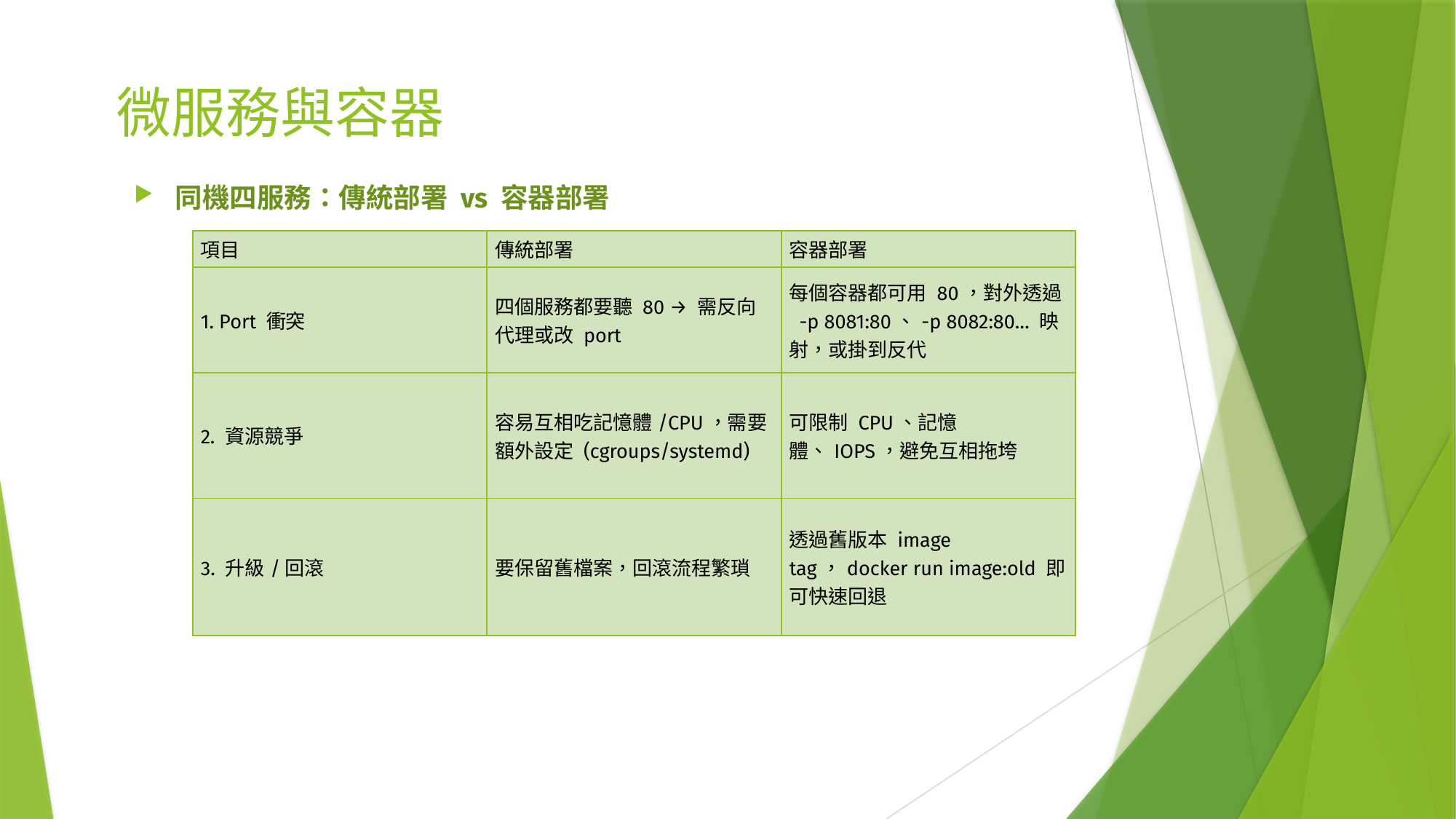

# 微服務與容器
同機四服務：傳統部署 vs 容器部署
| 項目 | 傳統部署 | 容器部署 |
| --- | --- | --- |
| 1. Port 衝突 | 四個服務都要聽 80 → 需反向代理或改 port | 每個容器都可用 80，對外透過 -p 8081:80、-p 8082:80… 映射，或掛到反代 |
| 2. 資源競爭 | 容易互相吃記憶體/CPU，需要額外設定 (cgroups/systemd) | 可限制 CPU、記憶體、IOPS，避免互相拖垮 |
| 3. 升級/回滾 | 要保留舊檔案，回滾流程繁瑣 | 透過舊版本 image tag，docker run image:old 即可快速回退 |